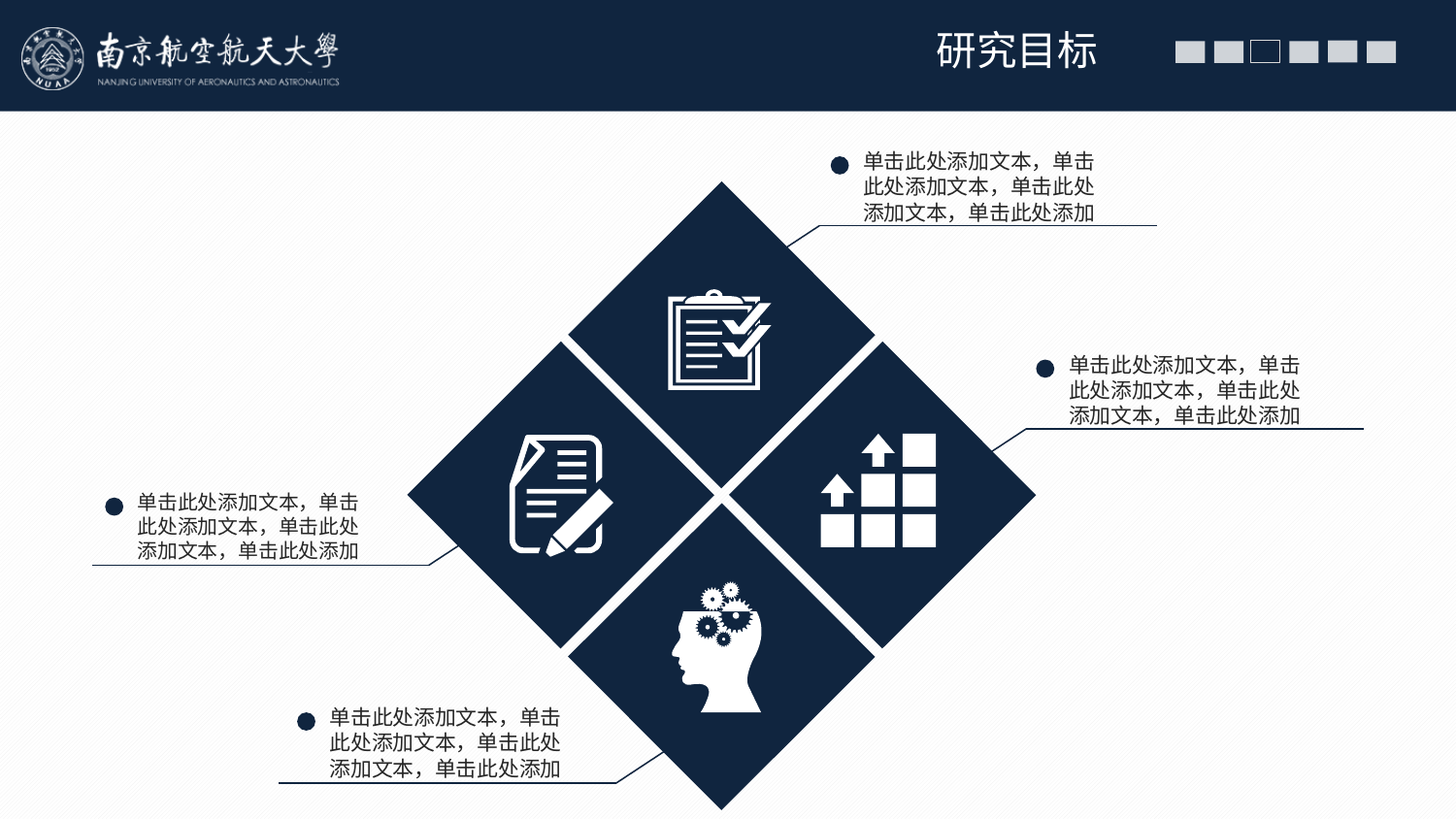

研究目标
单击此处添加文本，单击此处添加文本，单击此处添加文本，单击此处添加

单击此处添加文本，单击此处添加文本，单击此处添加文本，单击此处添加

单击此处添加文本，单击此处添加文本，单击此处添加文本，单击此处添加

单击此处添加文本，单击此处添加文本，单击此处添加文本，单击此处添加